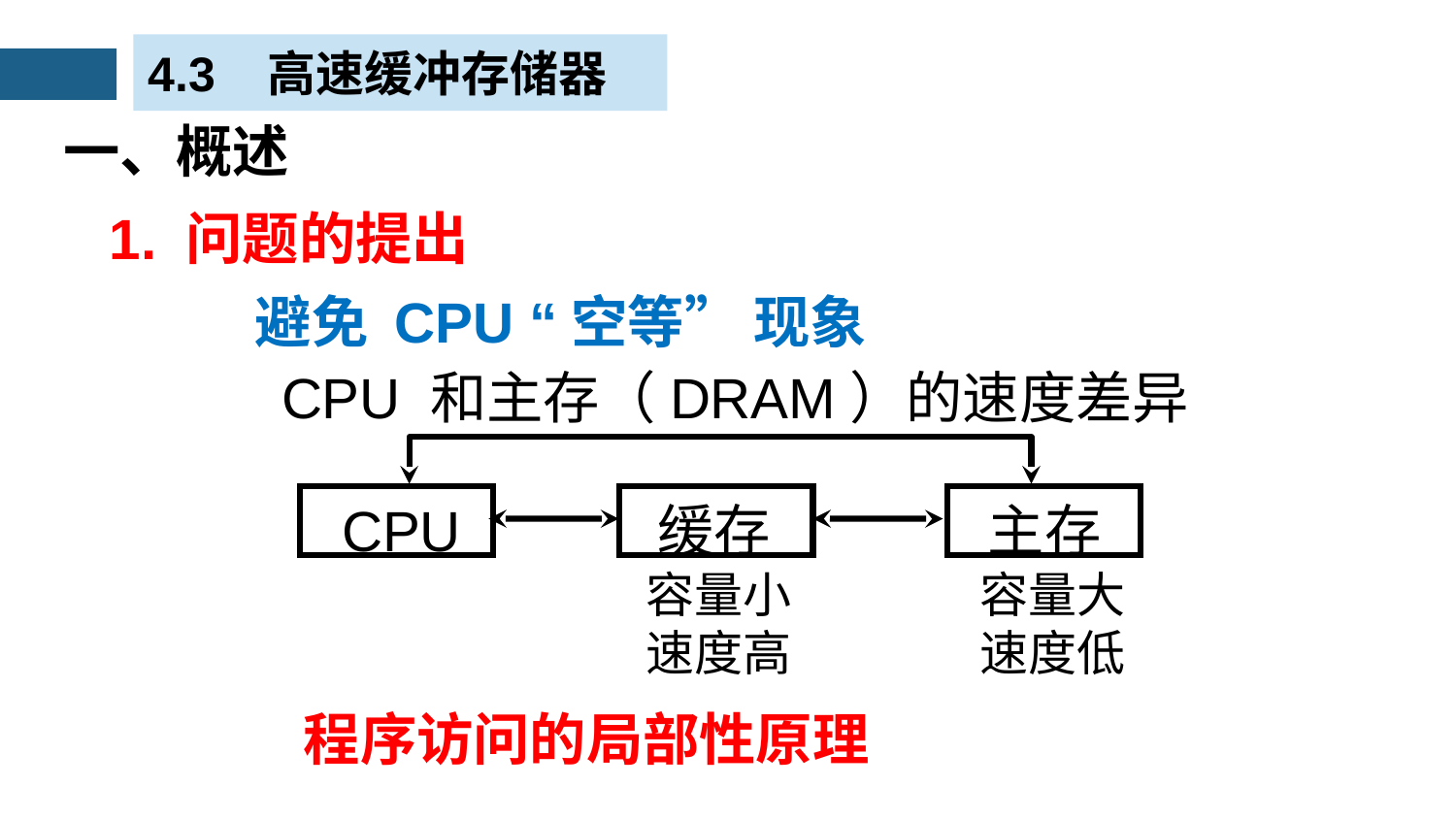

4.3   高速缓冲存储器
一、概述
1. 问题的提出
避免 CPU “空等” 现象
CPU 和主存（DRAM）的速度差异

CPU
缓存
主存

容量小
速度高
容量大
速度低
程序访问的局部性原理